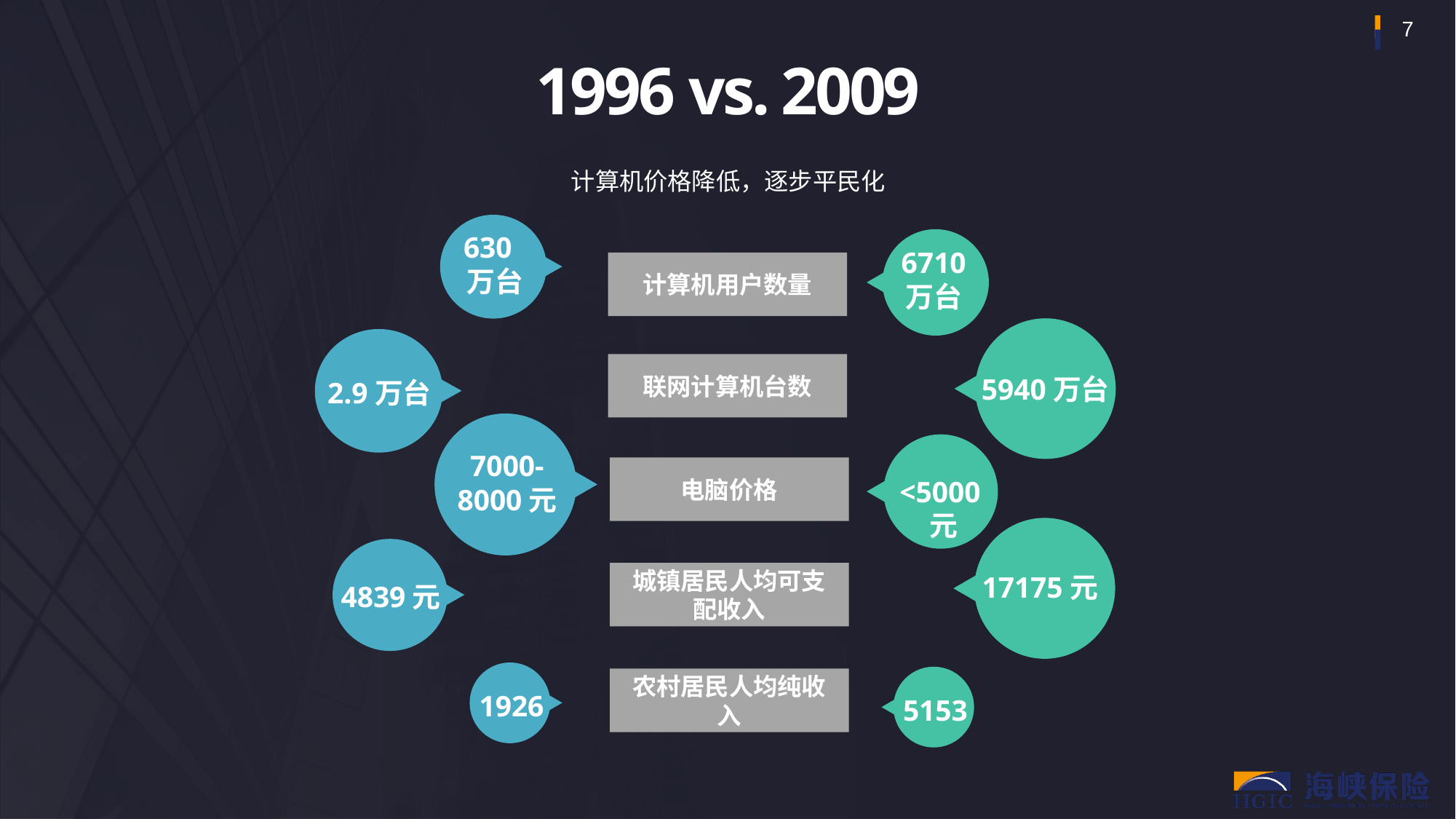

1996 vs. 2009
计算机价格降低，逐步平民化

630   万台
6710
万台
计算机用户数量

联网计算机台数
5940万台
2.9万台

7000-
8000元
电脑价格
<5000元

城镇居民人均可支配收入
17175元
4839元

农村居民人均纯收入
1926
5153